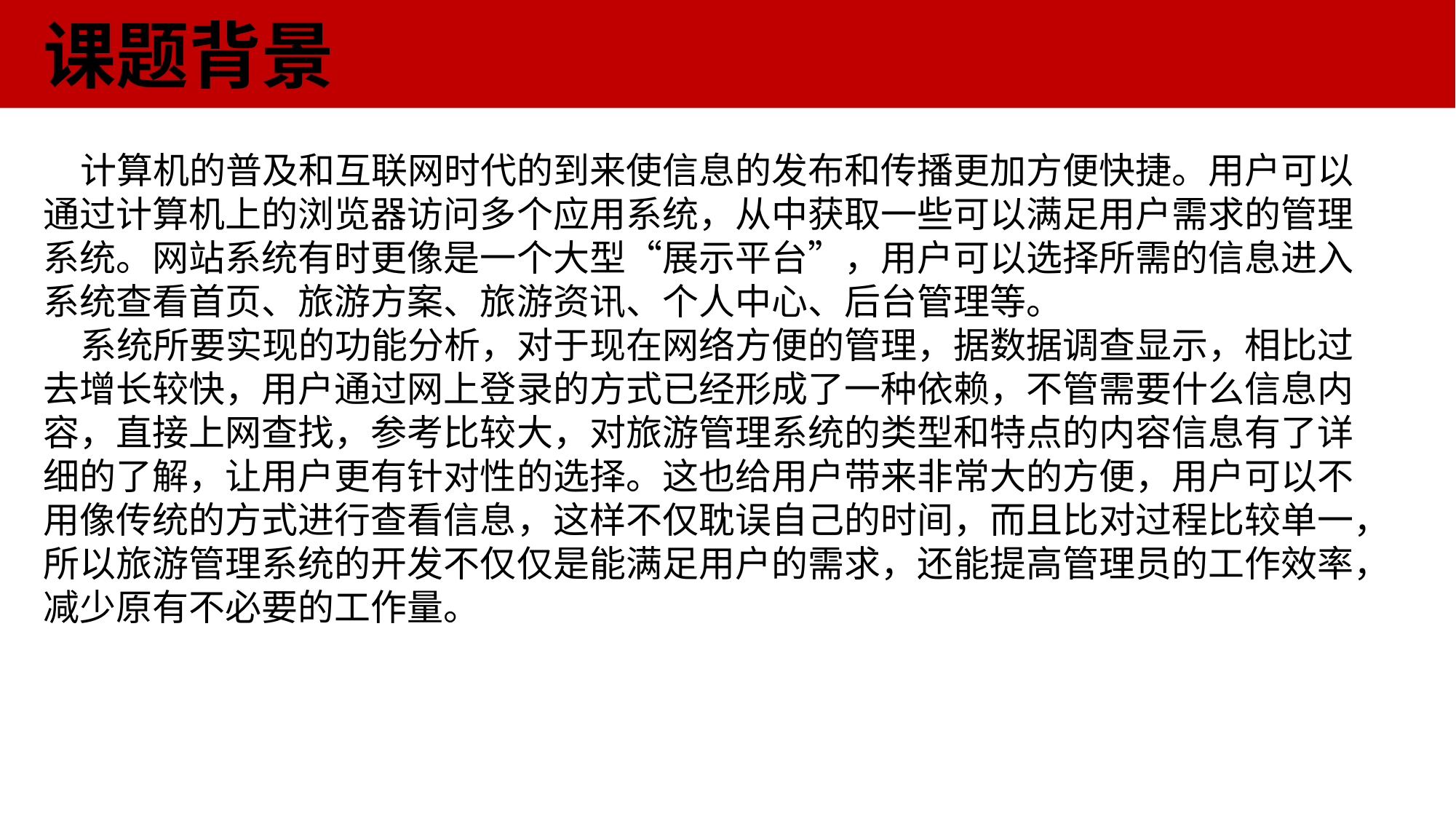

课题背景
计算机的普及和互联网时代的到来使信息的发布和传播更加方便快捷。用户可以通过计算机上的浏览器访问多个应用系统，从中获取一些可以满足用户需求的管理系统。网站系统有时更像是一个大型“展示平台”，用户可以选择所需的信息进入系统查看首页、旅游方案、旅游资讯、个人中心、后台管理等。
系统所要实现的功能分析，对于现在网络方便的管理，据数据调查显示，相比过去增长较快，用户通过网上登录的方式已经形成了一种依赖，不管需要什么信息内容，直接上网查找，参考比较大，对旅游管理系统的类型和特点的内容信息有了详细的了解，让用户更有针对性的选择。这也给用户带来非常大的方便，用户可以不用像传统的方式进行查看信息，这样不仅耽误自己的时间，而且比对过程比较单一，所以旅游管理系统的开发不仅仅是能满足用户的需求，还能提高管理员的工作效率，减少原有不必要的工作量。